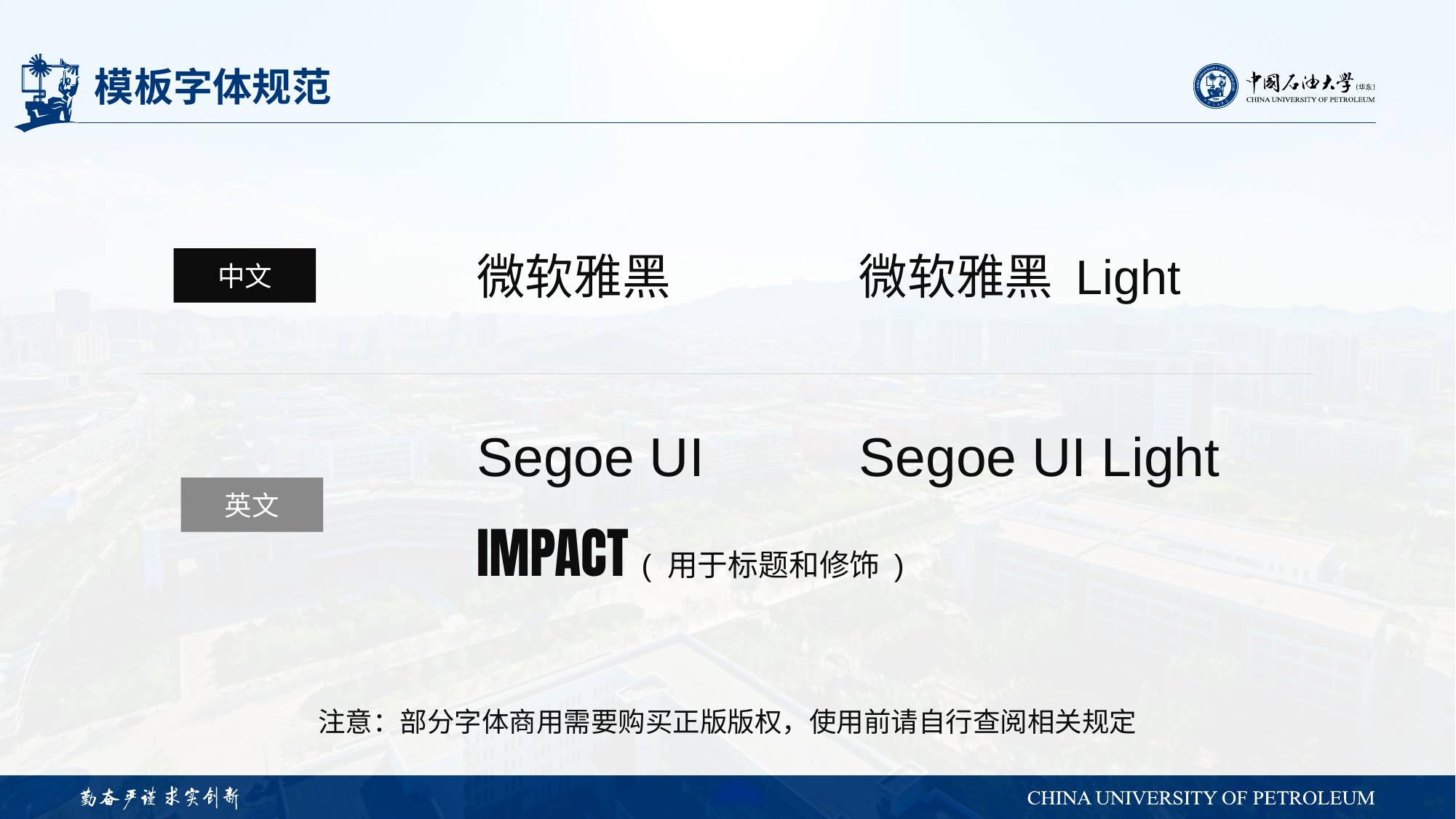

# 模板字体规范
微软雅黑
微软雅黑 Light

中文
Segoe UI
Segoe UI Light
IMPACT ( 用于标题和修饰 )

英文
注意：部分字体商用需要购买正版版权，使用前请自行查阅相关规定